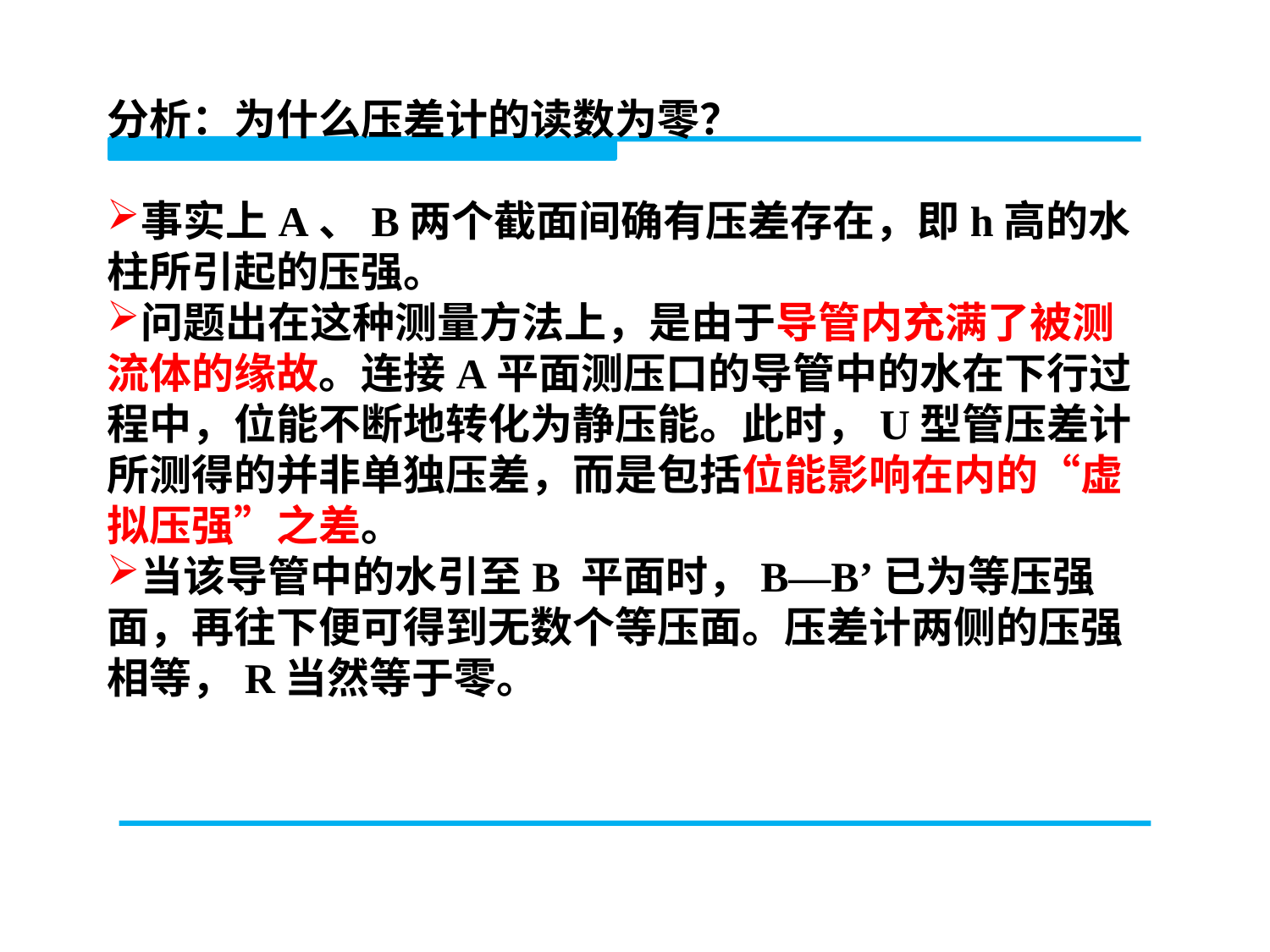

分析：为什么压差计的读数为零？

事实上A、B两个截面间确有压差存在，即h高的水柱所引起的压强。
问题出在这种测量方法上，是由于导管内充满了被测流体的缘故。连接A平面测压口的导管中的水在下行过程中，位能不断地转化为静压能。此时，U型管压差计所测得的并非单独压差，而是包括位能影响在内的“虚拟压强”之差。
当该导管中的水引至B 平面时，B—B’已为等压强面，再往下便可得到无数个等压面。压差计两侧的压强相等，R当然等于零。